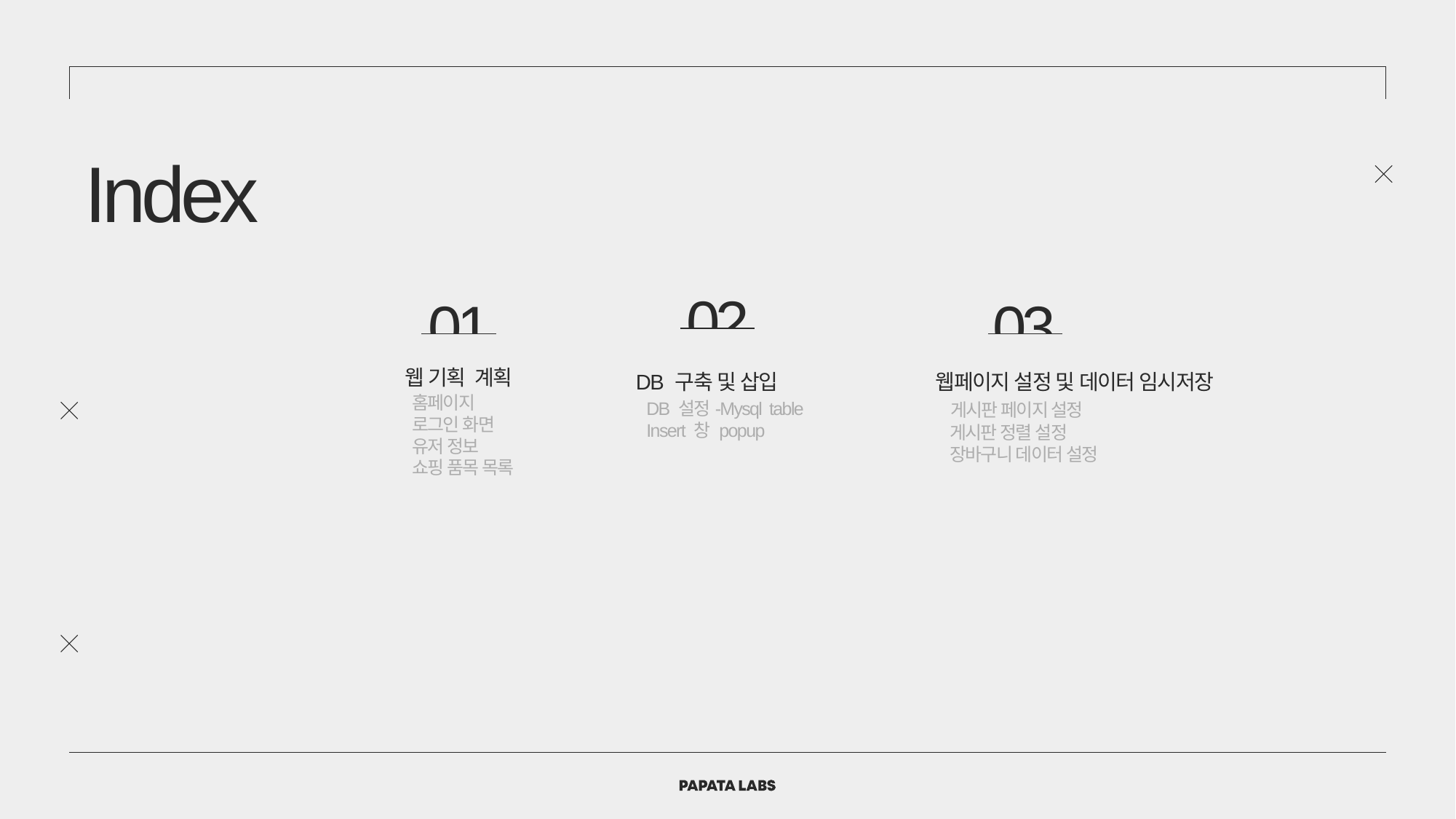

Index
02

03

01

웹 기획  계획
웹페이지 설정 및 데이터 임시저장
게시판 페이지 설정
게시판 정렬 설정
장바구니 데이터 설정
DB 구축 및 삽입
DB 설정-Mysql  table
Insert 창 popup

홈페이지
로그인 화면
유저 정보
쇼핑 품목 목록